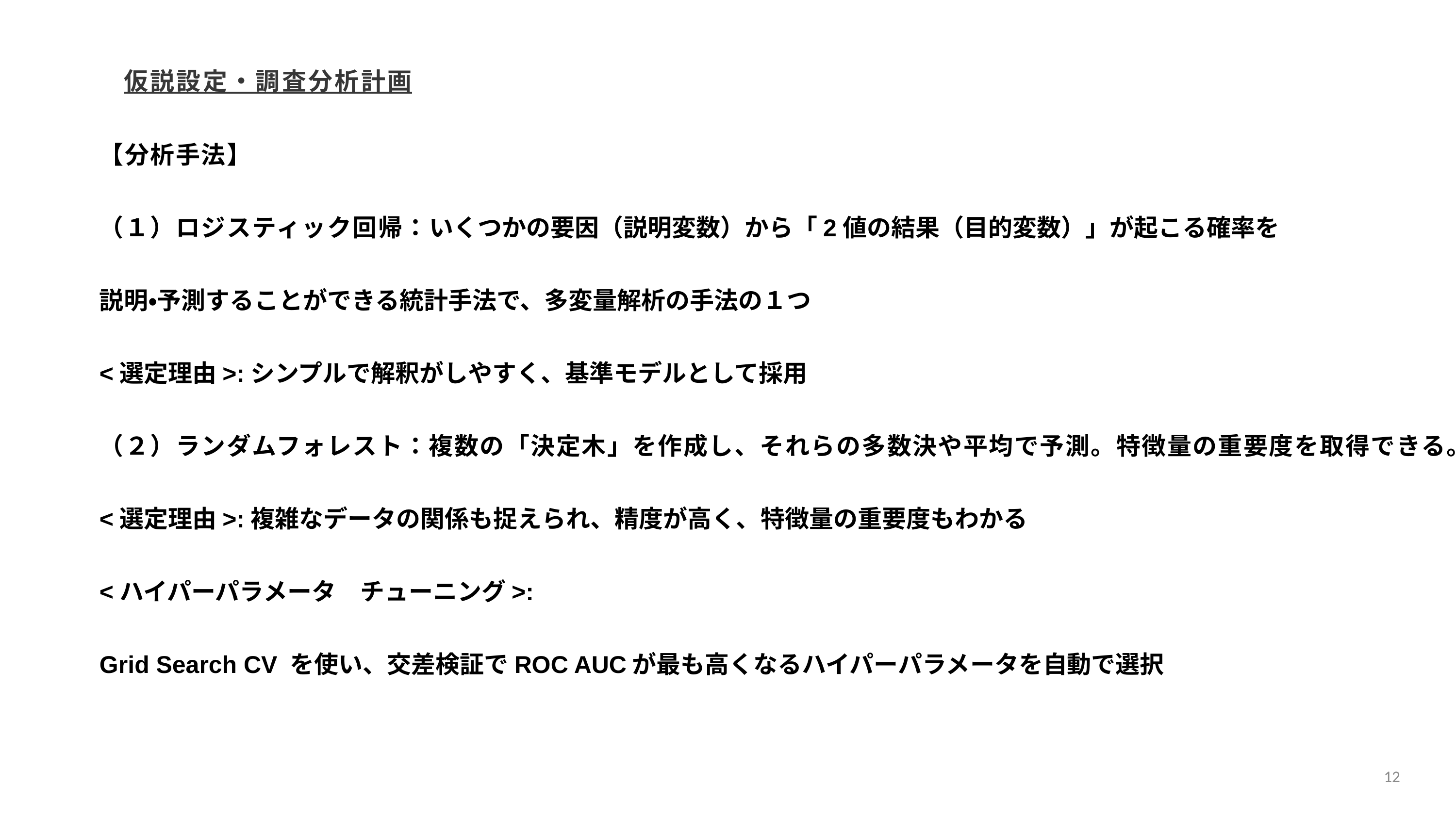

仮説設定・調査分析計画
【分析手法】
（１）ロジスティック回帰：いくつかの要因（説明変数）から「2値の結果（目的変数）」が起こる確率を
説明・予測することができる統計手法で、多変量解析の手法の１つ
<選定理由>:シンプルで解釈がしやすく、基準モデルとして採用
（２）ランダムフォレスト：複数の「決定木」を作成し、それらの多数決や平均で予測。特徴量の重要度を取得できる。
<選定理由>:複雑なデータの関係も捉えられ、精度が高く、特徴量の重要度もわかる
<ハイパーパラメータ　チューニング>:
Grid Search CV を使い、交差検証でROC AUCが最も高くなるハイパーパラメータを自動で選択
12